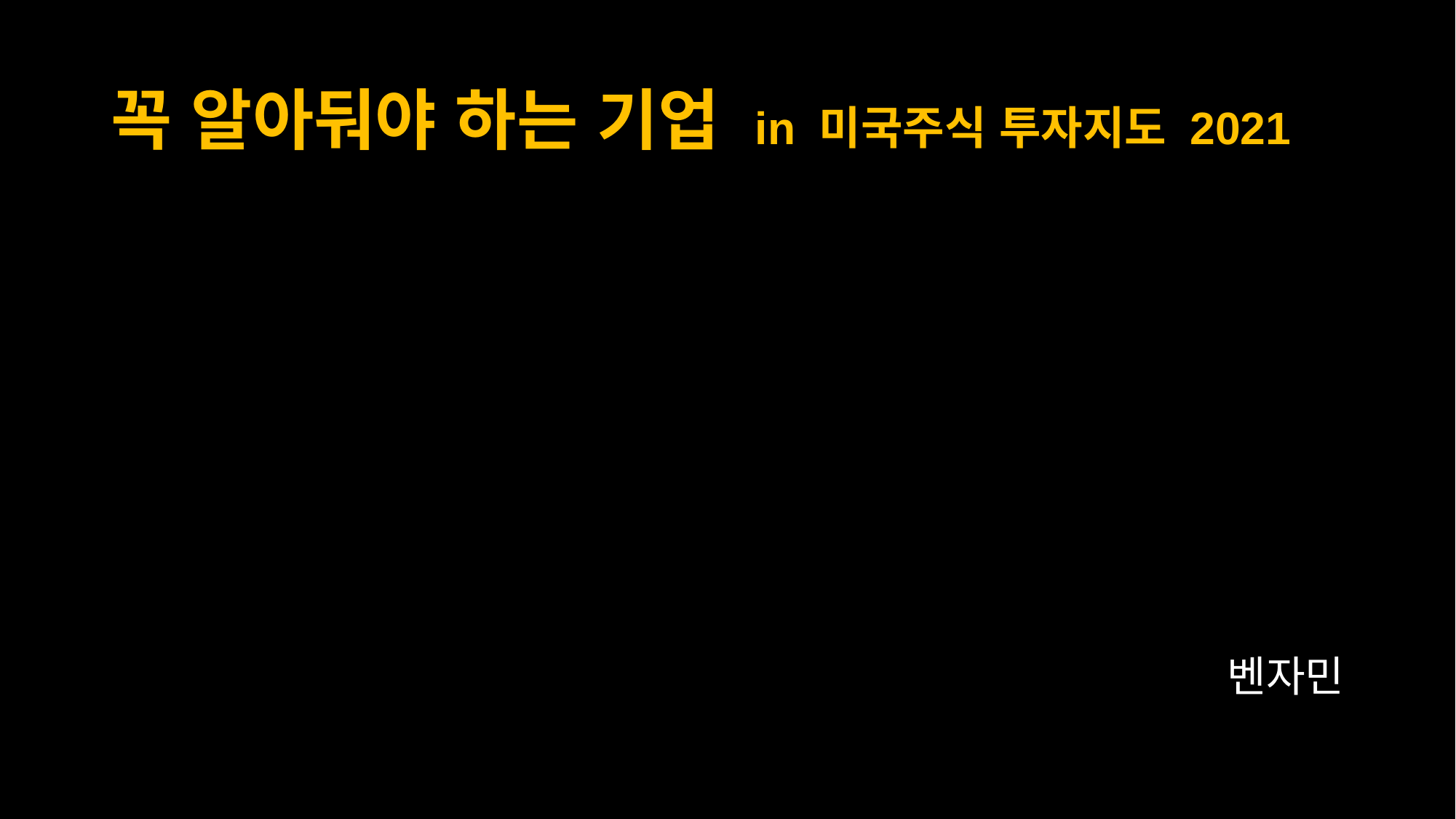

# 꼭 알아둬야 하는 기업 in 미국주식 투자지도 2021

벤자민